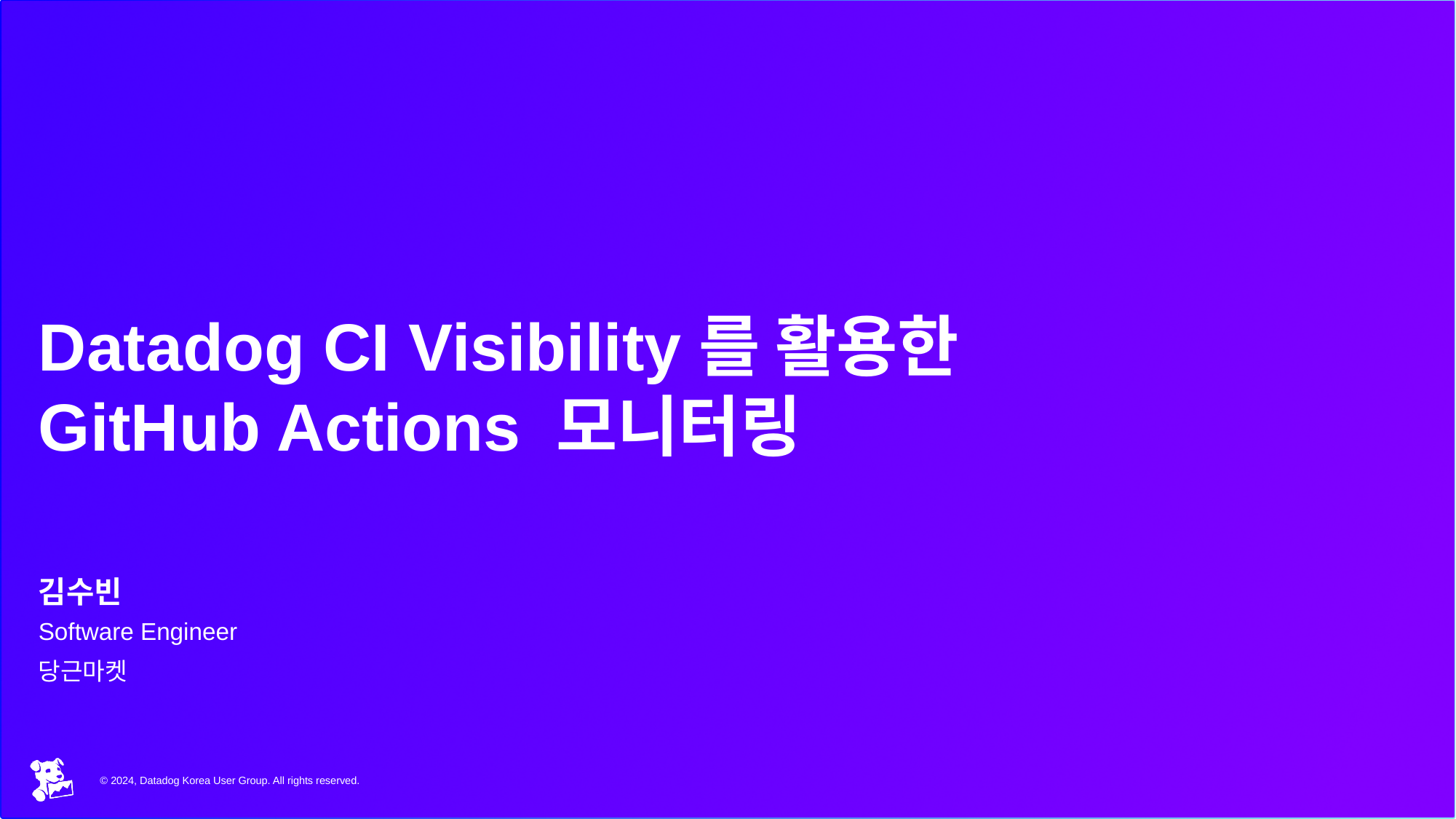

# Datadog CI Visibility를 활용한
GitHub Actions 모니터링
김수빈
Software Engineer
당근마켓